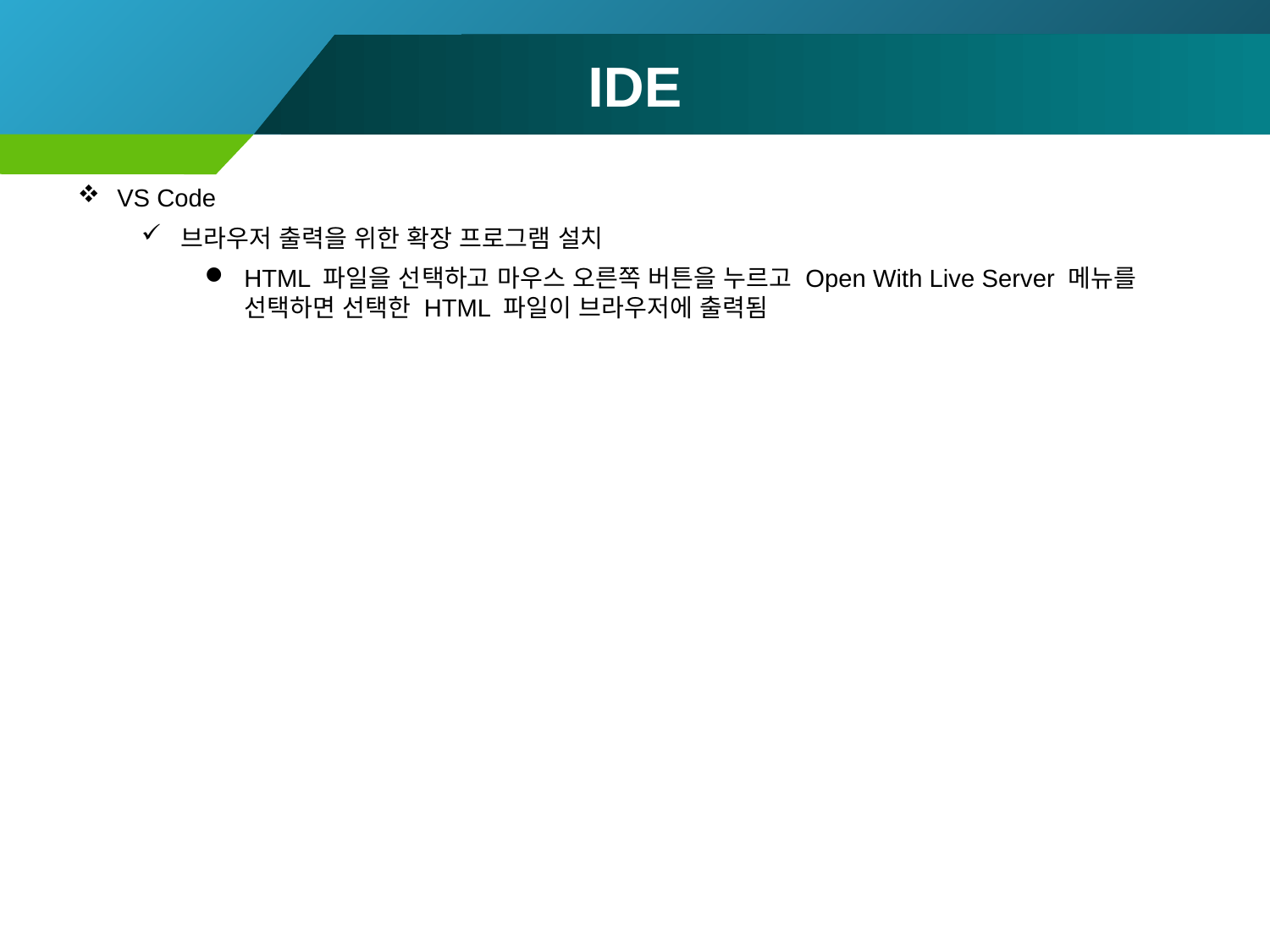

# IDE
VS Code
브라우저 출력을 위한 확장 프로그램 설치
HTML 파일을 선택하고 마우스 오른쪽 버튼을 누르고 Open With Live Server 메뉴를 선택하면 선택한 HTML 파일이 브라우저에 출력됨
10